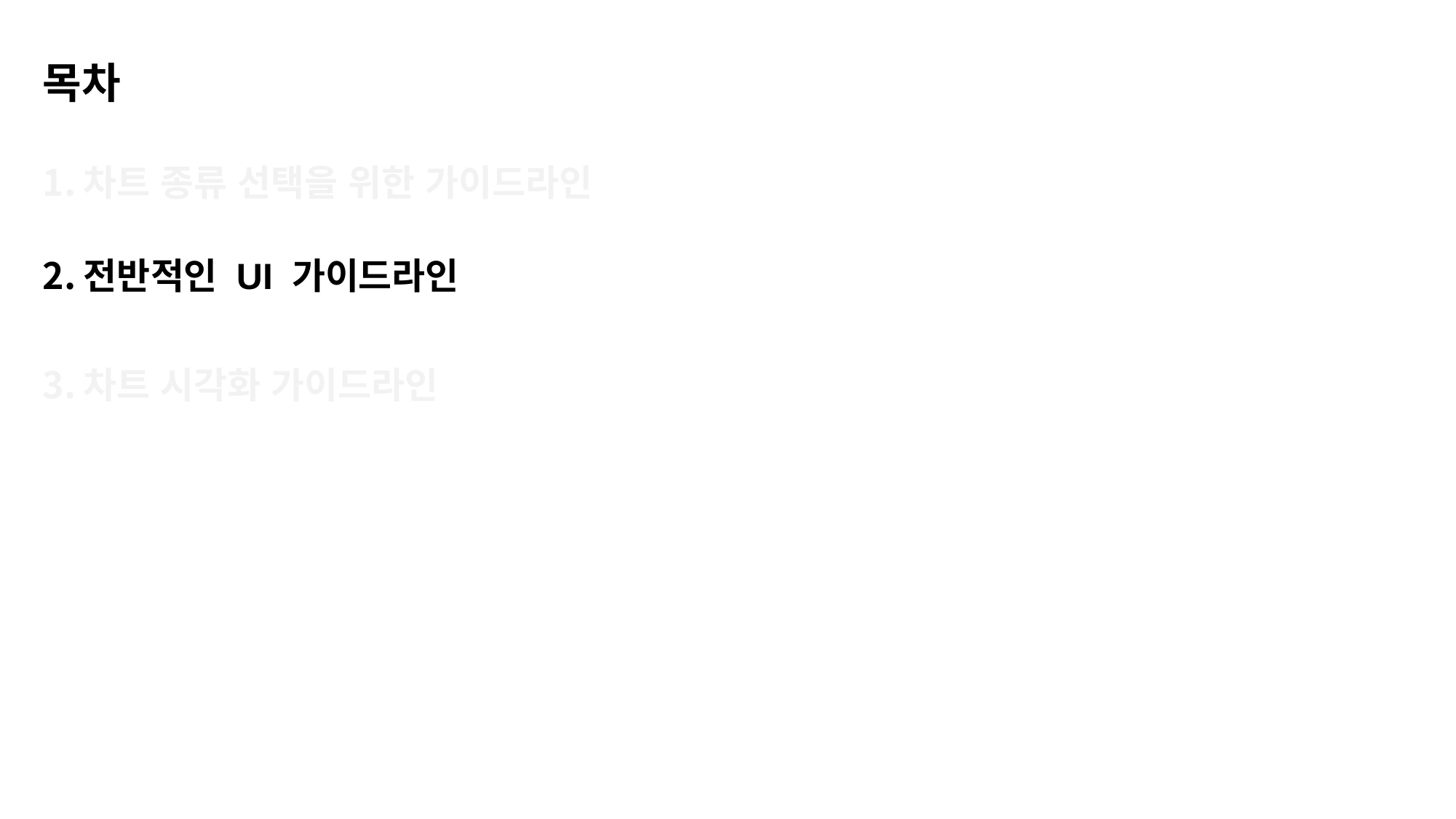

# 목차
차트 종류 선택을 위한 가이드라인

전반적인 UI 가이드라인

차트 시각화 가이드라인